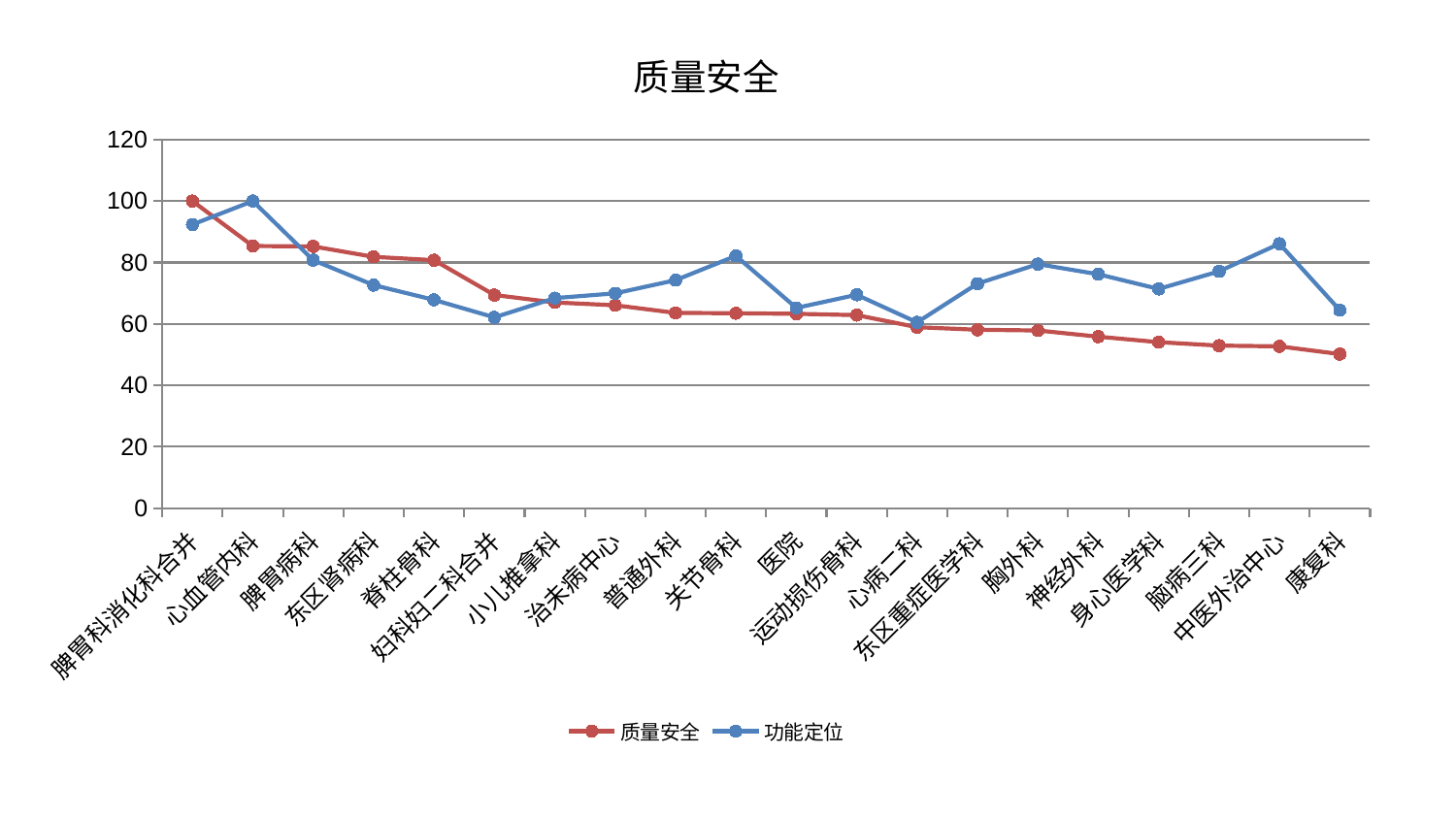

### Chart: 质量安全

| Category | 质量安全 | 功能定位 |
|---|---|---|
| 脾胃科消化科合并 | 100.00000000000001 | 92.3746306906389 |
| 心血管内科 | 85.3836115186383 | 100.0 |
| 脾胃病科 | 85.25173819728792 | 80.77494340671723 |
| 东区肾病科 | 81.84457571977202 | 72.64541280960914 |
| 脊柱骨科 | 80.76516959676731 | 67.84371328662807 |
| 妇科妇二科合并 | 69.43500524573524 | 62.15404714434603 |
| 小儿推拿科 | 67.00543141423947 | 68.41470474780634 |
| 治未病中心 | 66.09290024718126 | 69.97491275573738 |
| 普通外科 | 63.61495889520884 | 74.2664342034305 |
| 关节骨科 | 63.49988996850636 | 82.16041174376431 |
| 医院 | 63.31292349723919 | 65.23992355176058 |
| 运动损伤骨科 | 62.89075418915534 | 69.5080309796427 |
| 心病二科 | 58.93872473961447 | 60.534860239696314 |
| 东区重症医学科 | 58.1178224431748 | 73.1342149667752 |
| 胸外科 | 57.88740435489755 | 79.48256824338554 |
| 神经外科 | 55.872645390230176 | 76.17422456841533 |
| 身心医学科 | 54.08736005542333 | 71.40995302706847 |
| 脑病三科 | 52.95657403361119 | 77.13811280804057 |
| 中医外治中心 | 52.71042686892201 | 86.11568151351592 |
| 康复科 | 50.19280071862835 | 64.46907145499473 |
207